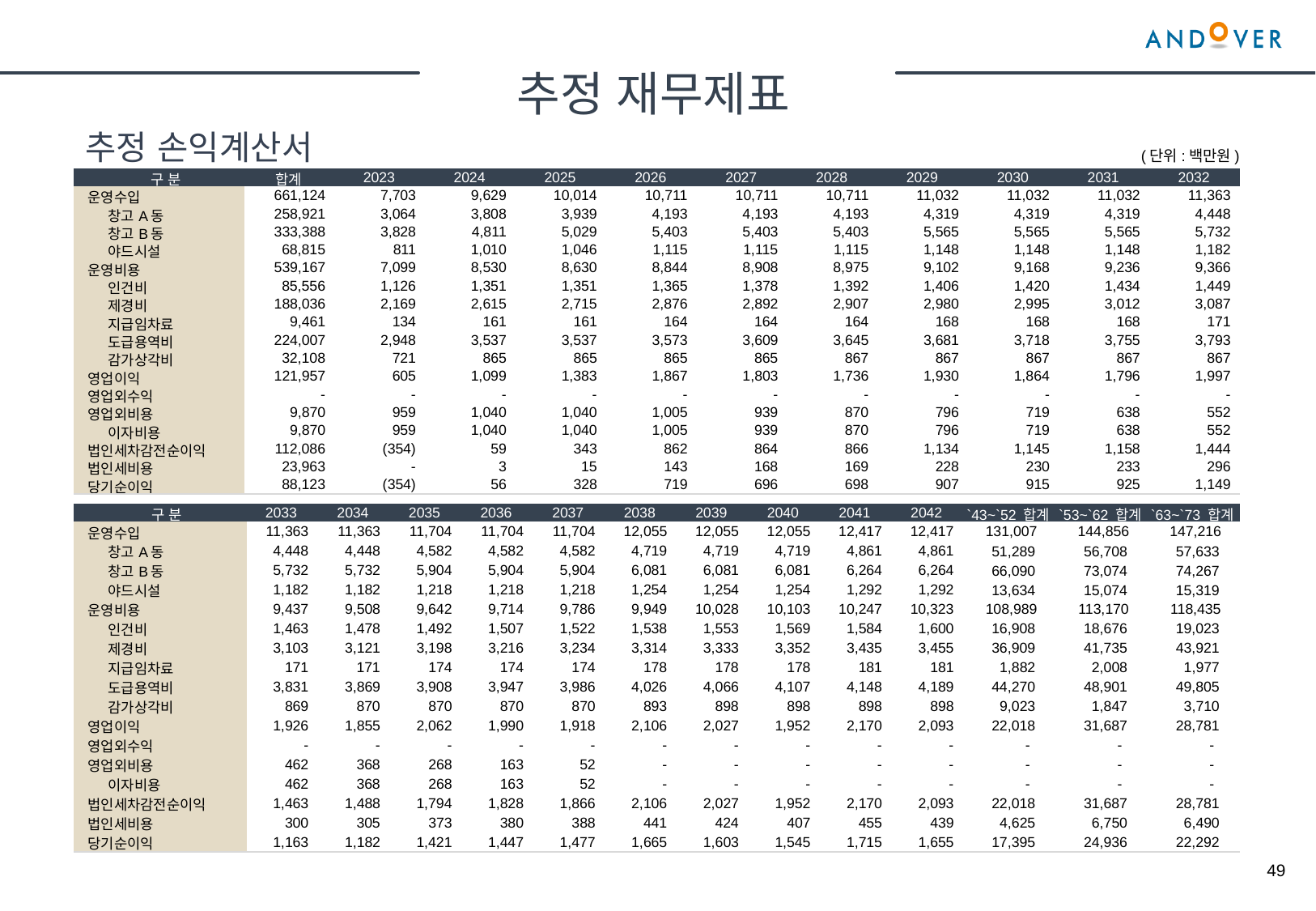

추정 재무제표
추정 손익계산서
(단위:백만원)
| 구 분 | 합계 | 2023 | 2024 | 2025 | 2026 | 2027 | 2028 | 2029 | 2030 | 2031 | 2032 |
| --- | --- | --- | --- | --- | --- | --- | --- | --- | --- | --- | --- |
| 운영수입 | 661,124 | 7,703 | 9,629 | 10,014 | 10,711 | 10,711 | 10,711 | 11,032 | 11,032 | 11,032 | 11,363 |
| 창고A동 | 258,921 | 3,064 | 3,808 | 3,939 | 4,193 | 4,193 | 4,193 | 4,319 | 4,319 | 4,319 | 4,448 |
| 창고B동 | 333,388 | 3,828 | 4,811 | 5,029 | 5,403 | 5,403 | 5,403 | 5,565 | 5,565 | 5,565 | 5,732 |
| 야드시설 | 68,815 | 811 | 1,010 | 1,046 | 1,115 | 1,115 | 1,115 | 1,148 | 1,148 | 1,148 | 1,182 |
| 운영비용 | 539,167 | 7,099 | 8,530 | 8,630 | 8,844 | 8,908 | 8,975 | 9,102 | 9,168 | 9,236 | 9,366 |
| 인건비 | 85,556 | 1,126 | 1,351 | 1,351 | 1,365 | 1,378 | 1,392 | 1,406 | 1,420 | 1,434 | 1,449 |
| 제경비 | 188,036 | 2,169 | 2,615 | 2,715 | 2,876 | 2,892 | 2,907 | 2,980 | 2,995 | 3,012 | 3,087 |
| 지급임차료 | 9,461 | 134 | 161 | 161 | 164 | 164 | 164 | 168 | 168 | 168 | 171 |
| 도급용역비 | 224,007 | 2,948 | 3,537 | 3,537 | 3,573 | 3,609 | 3,645 | 3,681 | 3,718 | 3,755 | 3,793 |
| 감가상각비 | 32,108 | 721 | 865 | 865 | 865 | 865 | 867 | 867 | 867 | 867 | 867 |
| 영업이익 | 121,957 | 605 | 1,099 | 1,383 | 1,867 | 1,803 | 1,736 | 1,930 | 1,864 | 1,796 | 1,997 |
| 영업외수익 | - | - | - | - | - | - | - | - | - | - | - |
| 영업외비용 | 9,870 | 959 | 1,040 | 1,040 | 1,005 | 939 | 870 | 796 | 719 | 638 | 552 |
| 이자비용 | 9,870 | 959 | 1,040 | 1,040 | 1,005 | 939 | 870 | 796 | 719 | 638 | 552 |
| 법인세차감전순이익 | 112,086 | (354) | 59 | 343 | 862 | 864 | 866 | 1,134 | 1,145 | 1,158 | 1,444 |
| 법인세비용 | 23,963 | - | 3 | 15 | 143 | 168 | 169 | 228 | 230 | 233 | 296 |
| 당기순이익 | 88,123 | (354) | 56 | 328 | 719 | 696 | 698 | 907 | 915 | 925 | 1,149 |
| 구 분 | 2033 | 2034 | 2035 | 2036 | 2037 | 2038 | 2039 | 2040 | 2041 | 2042 | `43~`52 합계 | `53~`62 합계 | `63~`73 합계 |
| --- | --- | --- | --- | --- | --- | --- | --- | --- | --- | --- | --- | --- | --- |
| 운영수입 | 11,363 | 11,363 | 11,704 | 11,704 | 11,704 | 12,055 | 12,055 | 12,055 | 12,417 | 12,417 | 131,007 | 144,856 | 147,216 |
| 창고A동 | 4,448 | 4,448 | 4,582 | 4,582 | 4,582 | 4,719 | 4,719 | 4,719 | 4,861 | 4,861 | 51,289 | 56,708 | 57,633 |
| 창고B동 | 5,732 | 5,732 | 5,904 | 5,904 | 5,904 | 6,081 | 6,081 | 6,081 | 6,264 | 6,264 | 66,090 | 73,074 | 74,267 |
| 야드시설 | 1,182 | 1,182 | 1,218 | 1,218 | 1,218 | 1,254 | 1,254 | 1,254 | 1,292 | 1,292 | 13,634 | 15,074 | 15,319 |
| 운영비용 | 9,437 | 9,508 | 9,642 | 9,714 | 9,786 | 9,949 | 10,028 | 10,103 | 10,247 | 10,323 | 108,989 | 113,170 | 118,435 |
| 인건비 | 1,463 | 1,478 | 1,492 | 1,507 | 1,522 | 1,538 | 1,553 | 1,569 | 1,584 | 1,600 | 16,908 | 18,676 | 19,023 |
| 제경비 | 3,103 | 3,121 | 3,198 | 3,216 | 3,234 | 3,314 | 3,333 | 3,352 | 3,435 | 3,455 | 36,909 | 41,735 | 43,921 |
| 지급임차료 | 171 | 171 | 174 | 174 | 174 | 178 | 178 | 178 | 181 | 181 | 1,882 | 2,008 | 1,977 |
| 도급용역비 | 3,831 | 3,869 | 3,908 | 3,947 | 3,986 | 4,026 | 4,066 | 4,107 | 4,148 | 4,189 | 44,270 | 48,901 | 49,805 |
| 감가상각비 | 869 | 870 | 870 | 870 | 870 | 893 | 898 | 898 | 898 | 898 | 9,023 | 1,847 | 3,710 |
| 영업이익 | 1,926 | 1,855 | 2,062 | 1,990 | 1,918 | 2,106 | 2,027 | 1,952 | 2,170 | 2,093 | 22,018 | 31,687 | 28,781 |
| 영업외수익 | - | - | - | - | - | - | - | - | - | - | - | - | - |
| 영업외비용 | 462 | 368 | 268 | 163 | 52 | - | - | - | - | - | - | - | - |
| 이자비용 | 462 | 368 | 268 | 163 | 52 | - | - | - | - | - | - | - | - |
| 법인세차감전순이익 | 1,463 | 1,488 | 1,794 | 1,828 | 1,866 | 2,106 | 2,027 | 1,952 | 2,170 | 2,093 | 22,018 | 31,687 | 28,781 |
| 법인세비용 | 300 | 305 | 373 | 380 | 388 | 441 | 424 | 407 | 455 | 439 | 4,625 | 6,750 | 6,490 |
| 당기순이익 | 1,163 | 1,182 | 1,421 | 1,447 | 1,477 | 1,665 | 1,603 | 1,545 | 1,715 | 1,655 | 17,395 | 24,936 | 22,292 |
49